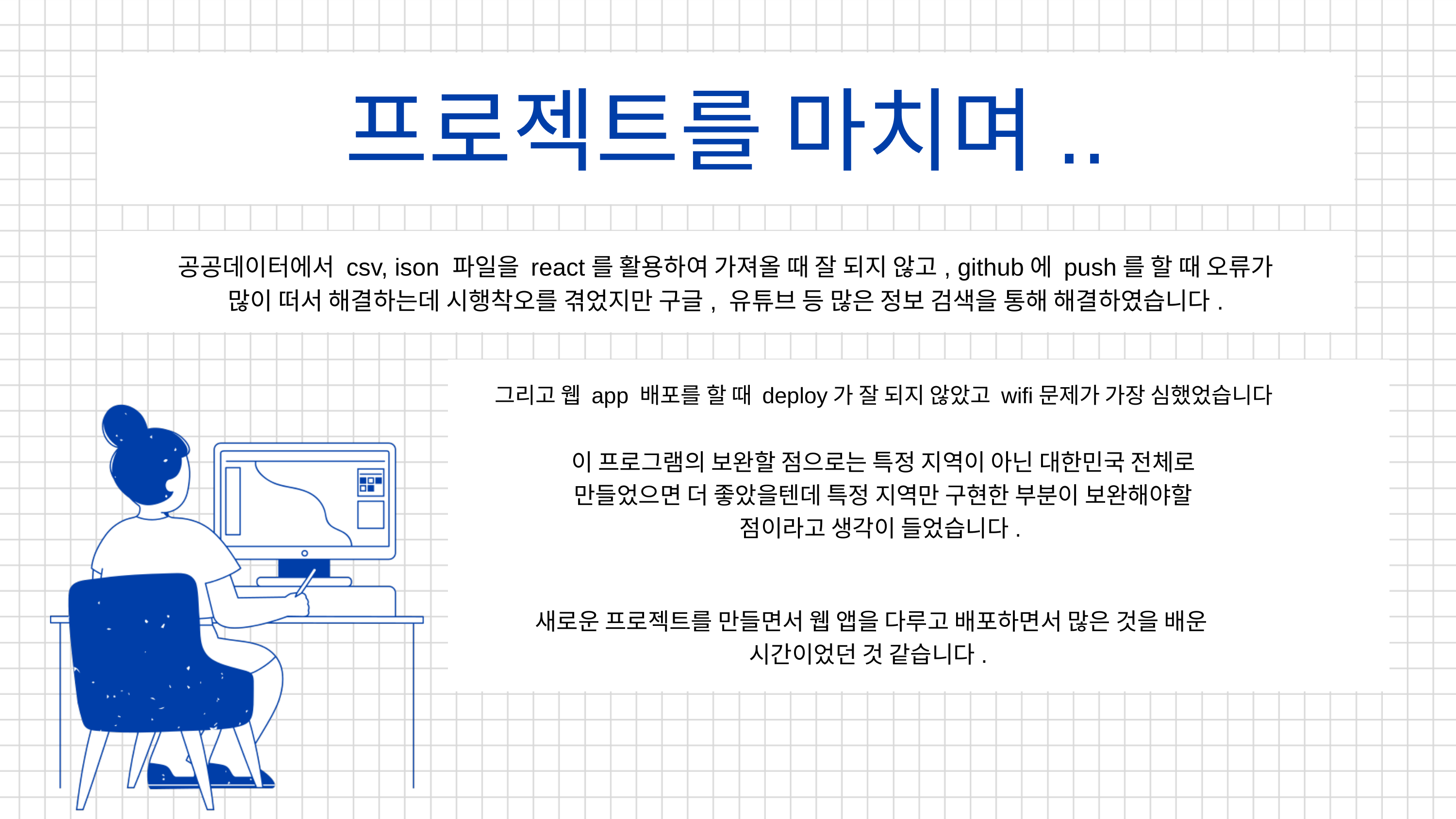

프로젝트를 마치며..

공공데이터에서 csv, ison 파일을 react를 활용하여 가져올 때 잘 되지 않고, github에 push를 할 때 오류가 많이 떠서 해결하는데 시행착오를 겪었지만 구글, 유튜브 등 많은 정보 검색을 통해 해결하였습니다.

그리고 웹 app 배포를 할 때 deploy가 잘 되지 않았고 wifi문제가 가장 심했었습니다

이 프로그램의 보완할 점으로는 특정 지역이 아닌 대한민국 전체로 만들었으면 더 좋았을텐데 특정 지역만 구현한 부분이 보완해야할 점이라고 생각이 들었습니다.

새로운 프로젝트를 만들면서 웹 앱을 다루고 배포하면서 많은 것을 배운 시간이었던 것 같습니다.